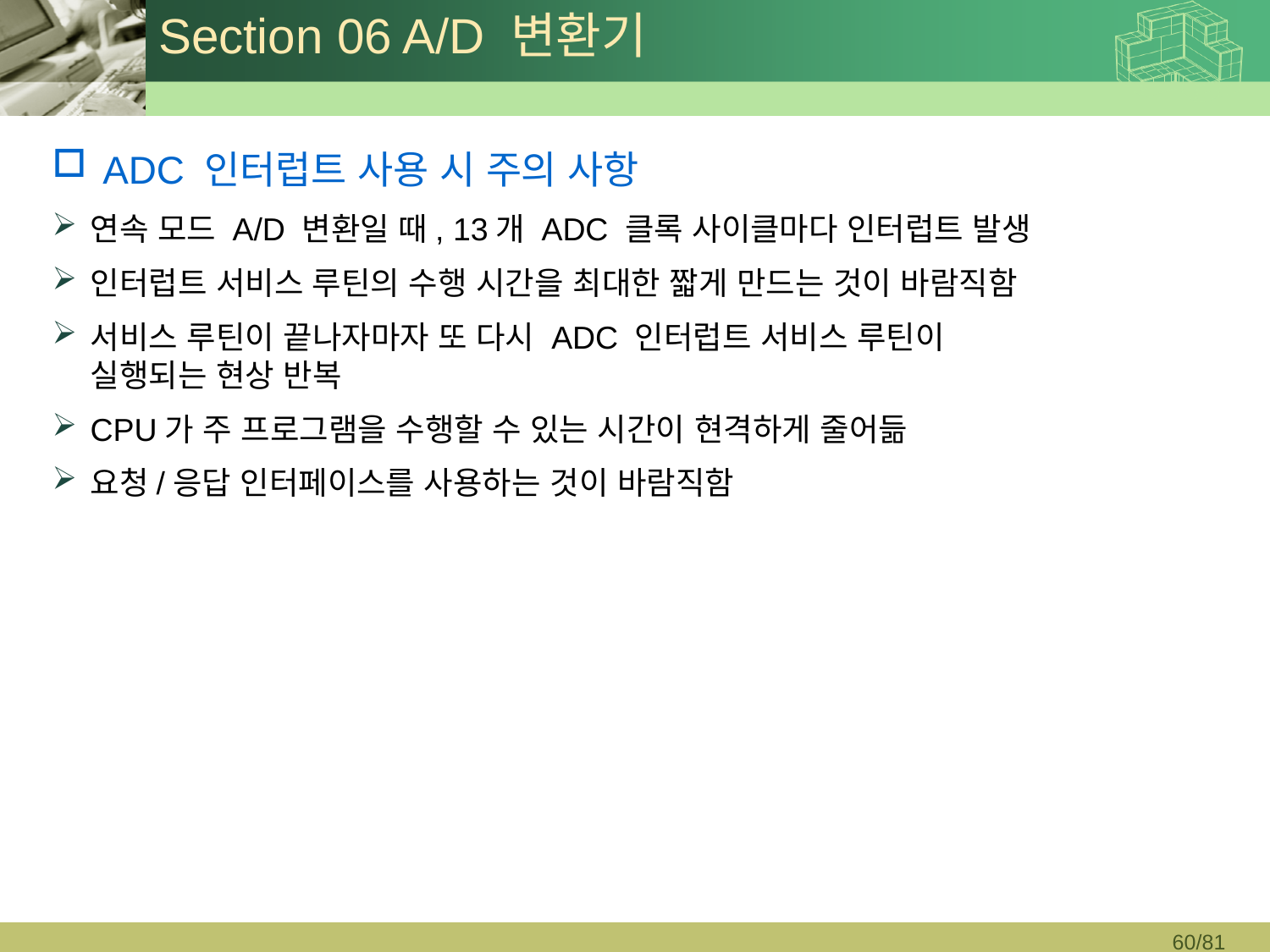

# Section 06 A/D 변환기
ADC 인터럽트 사용 시 주의 사항
연속 모드 A/D 변환일 때, 13개 ADC 클록 사이클마다 인터럽트 발생
인터럽트 서비스 루틴의 수행 시간을 최대한 짧게 만드는 것이 바람직함
서비스 루틴이 끝나자마자 또 다시 ADC 인터럽트 서비스 루틴이
실행되는 현상 반복
CPU가 주 프로그램을 수행할 수 있는 시간이 현격하게 줄어듦
요청/응답 인터페이스를 사용하는 것이 바람직함